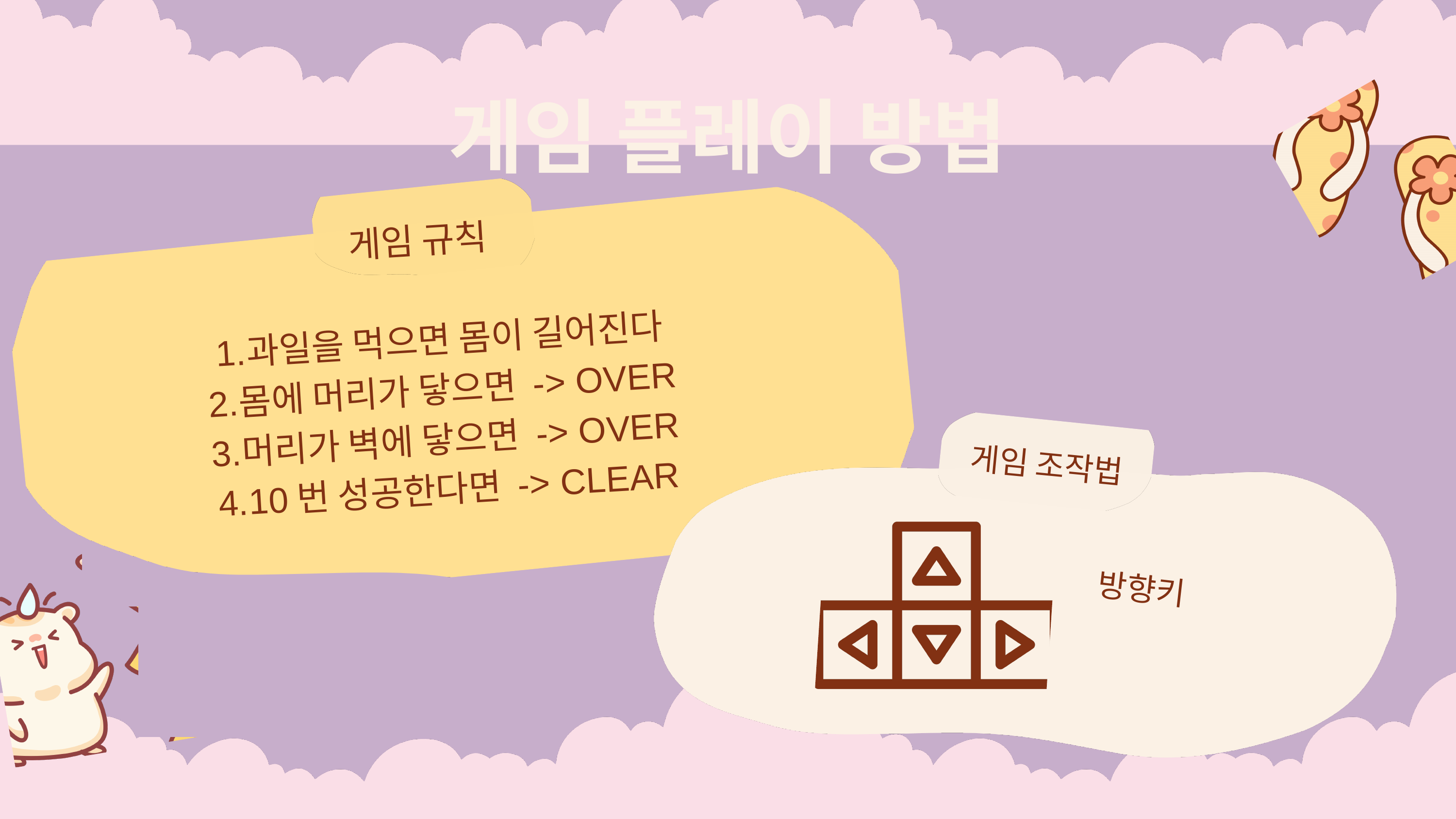

게임 플레이 방법

게임 규칙

과일을 먹으면 몸이 길어진다
몸에 머리가 닿으면 -> OVER
머리가 벽에 닿으면 -> OVER
10번 성공한다면 -> CLEAR

게임 조작법

방향키